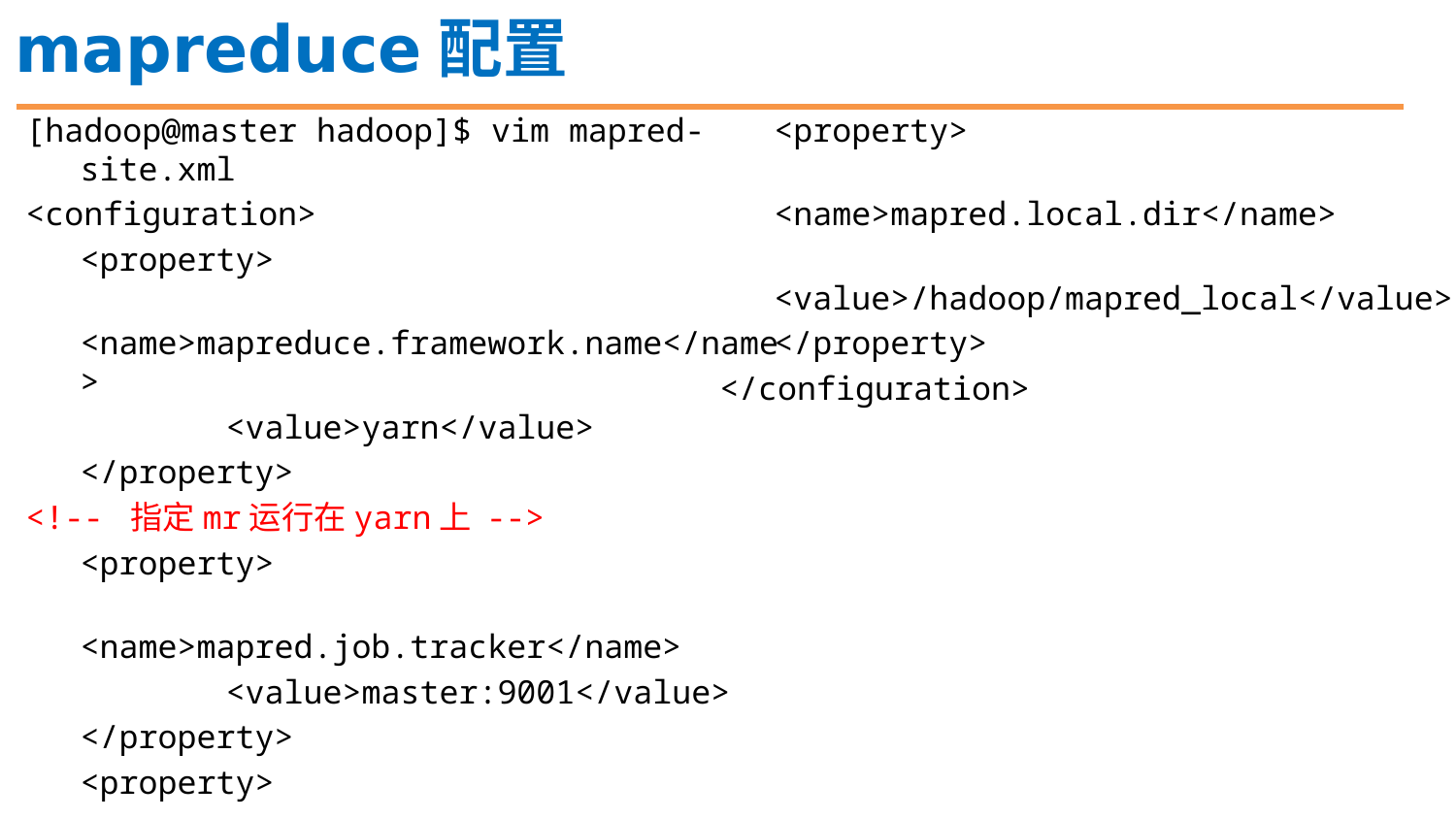

mapreduce配置
[hadoop@master hadoop]$ vim mapred-site.xml
<configuration>
	<property>
   	<name>mapreduce.framework.name</name>
    	<value>yarn</value>
	</property>
<!-- 指定mr运行在yarn上 -->
	<property>
    	<name>mapred.job.tracker</name>
    	<value>master:9001</value>
	</property>
	<property>
    	<name>mapred.system.dir</name>
    	<value>/hadoop/mapred_system</value>
	</property>

	<property>
    	<name>mapred.local.dir</name>
    	<value>/hadoop/mapred_local</value>
	</property>
</configuration>